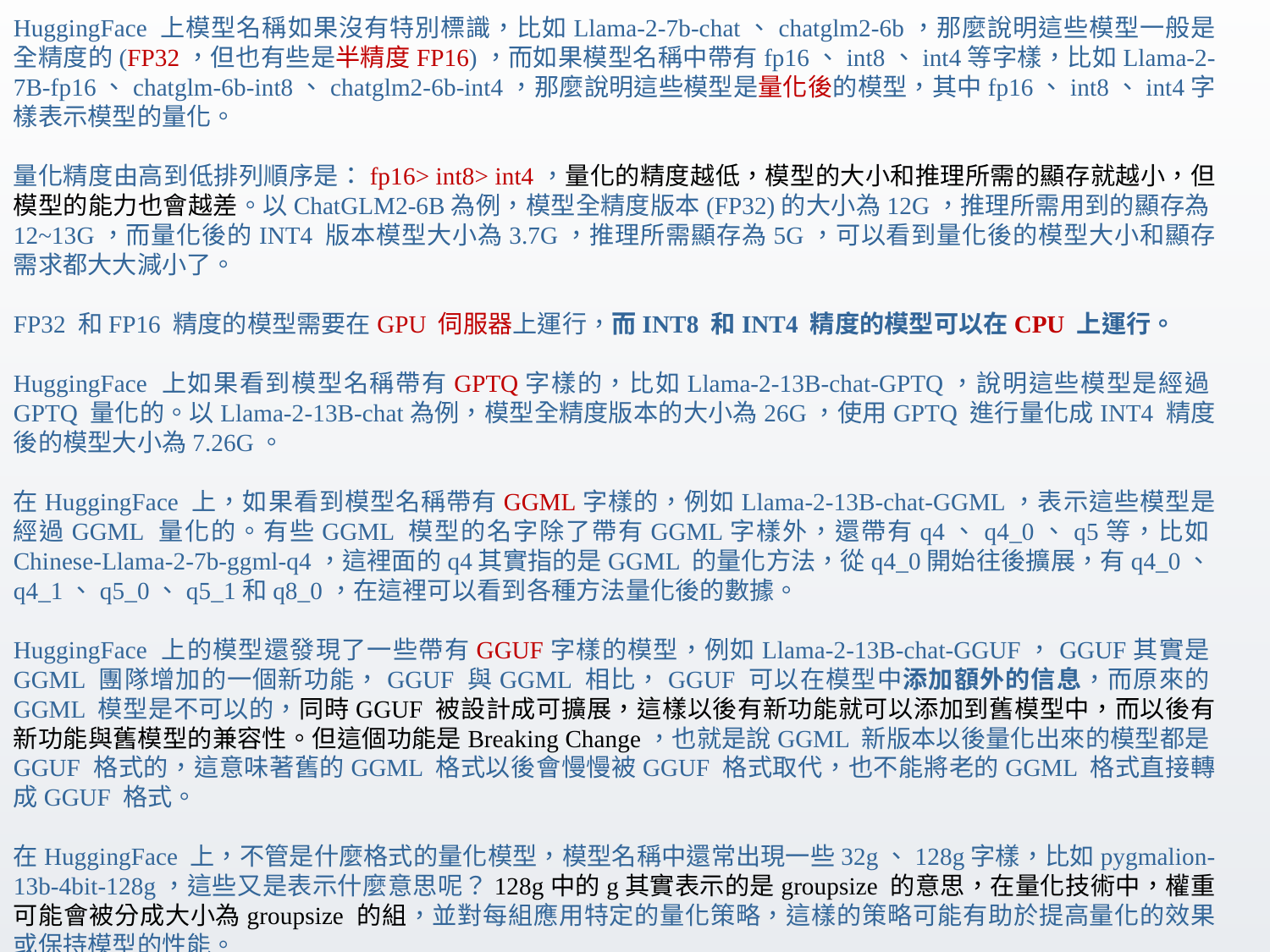

HuggingFace 上模型名稱如果沒有特別標識，比如Llama-2-7b-chat、chatglm2-6b，那麼說明這些模型一般是全精度的(FP32，但也有些是半精度FP16)，而如果模型名稱中帶有fp16、int8、int4等字樣，比如Llama-2-7B-fp16、chatglm-6b-int8、chatglm2-6b-int4，那麼說明這些模型是量化後的模型，其中fp16、int8、int4字樣表示模型的量化。

量化精度由高到低排列順序是：fp16> int8> int4，量化的精度越低，模型的大小和推理所需的顯存就越小，但模型的能力也會越差。以ChatGLM2-6B為例，模型全精度版本(FP32)的大小為12G，推理所需用到的顯存為12~13G，而量化後的INT4 版本模型大小為3.7G，推理所需顯存為5G，可以看到量化後的模型大小和顯存需求都大大減小了。

FP32 和FP16 精度的模型需要在GPU 伺服器上運行，而INT8 和INT4 精度的模型可以在CPU 上運行。

HuggingFace 上如果看到模型名稱帶有GPTQ字樣的，比如Llama-2-13B-chat-GPTQ，說明這些模型是經過GPTQ 量化的。以Llama-2-13B-chat為例，模型全精度版本的大小為26G，使用GPTQ 進行量化成INT4 精度後的模型大小為7.26G。

在HuggingFace 上，如果看到模型名稱帶有GGML字樣的，例如Llama-2-13B-chat-GGML，表示這些模型是經過GGML 量化的。有些GGML 模型的名字除了帶有GGML字樣外，還帶有q4、q4_0、q5等，比如Chinese-Llama-2-7b-ggml-q4，這裡面的q4其實指的是GGML 的量化方法，從q4_0開始往後擴展，有q4_0、q4_1、q5_0、q5_1和q8_0，在這裡可以看到各種方法量化後的數據。

HuggingFace 上的模型還發現了一些帶有GGUF字樣的模型，例如Llama-2-13B-chat-GGUF，GGUF其實是GGML 團隊增加的一個新功能，GGUF 與GGML 相比，GGUF 可以在模型中添加額外的信息，而原來的GGML 模型是不可以的，同時GGUF 被設計成可擴展，這樣以後有新功能就可以添加到舊模型中，而以後有新功能與舊模型的兼容性。但這個功能是Breaking Change，也就是說GGML 新版本以後量化出來的模型都是GGUF 格式的，這意味著舊的GGML 格式以後會慢慢被GGUF 格式取代，也不能將老的GGML 格式直接轉成GGUF 格式。

在HuggingFace 上，不管是什麼格式的量化模型，模型名稱中還常出現一些32g、128g字樣，比如pygmalion-13b-4bit-128g，這些又是表示什麼意思呢？128g中的g其實表示的是groupsize 的意思，在量化技術中，權重可能會被分成大小為groupsize 的組，並對每組應用特定的量化策略，這樣的策略可能有助於提高量化的效果或保持模型的性能。